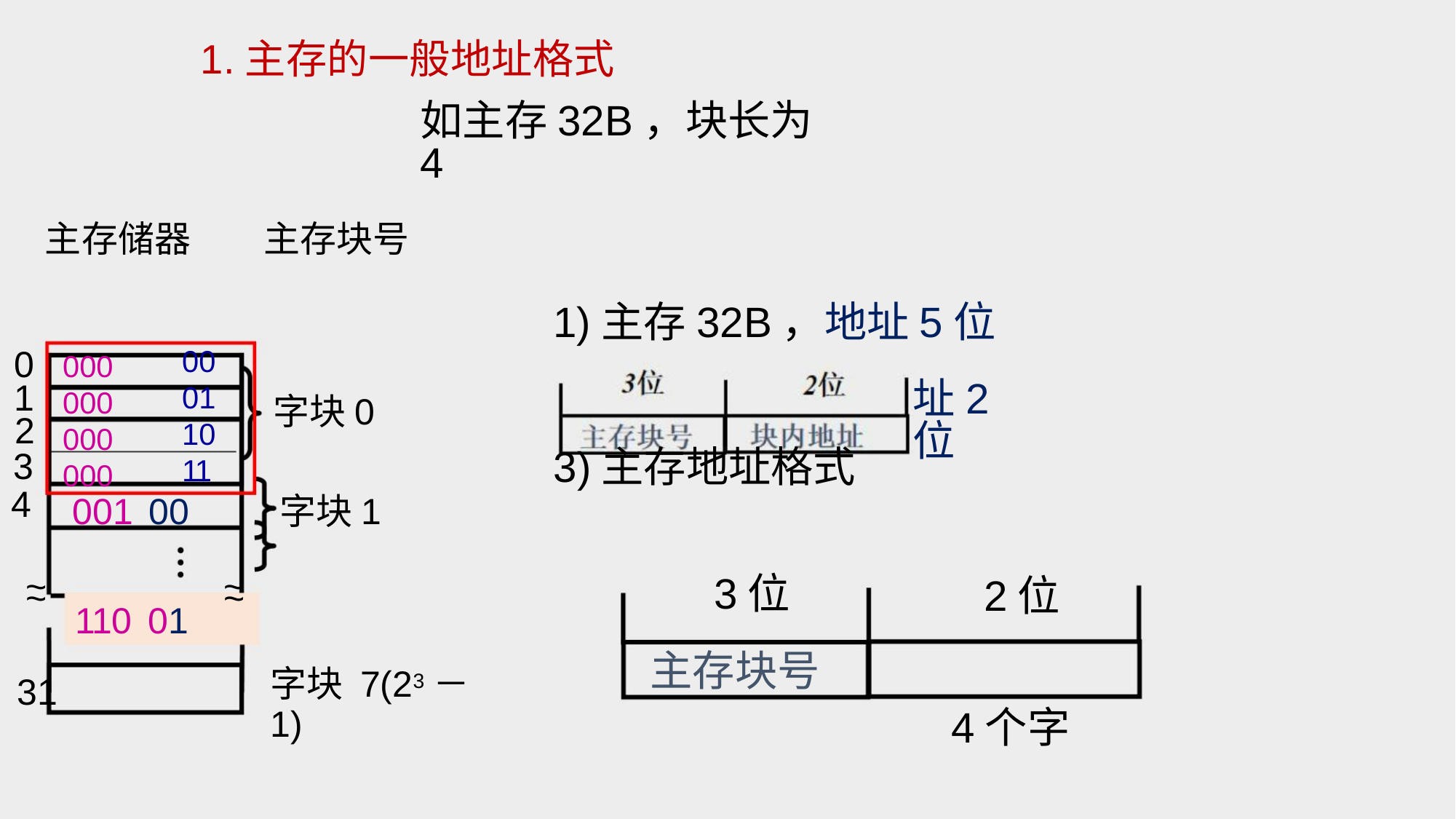

1.主存的一般地址格式
如主存32B，块长为4
主存储器 主存块号
1)主存32B，地址5位
址2位
0
1
2
3
4
00
01
10
11
000
000
000
000
字块0
3)主存地址格式
001 00 字块1
~
~
3位
2位
~
~
110 01
主存块号
字块 7(23－1)
31
4个字